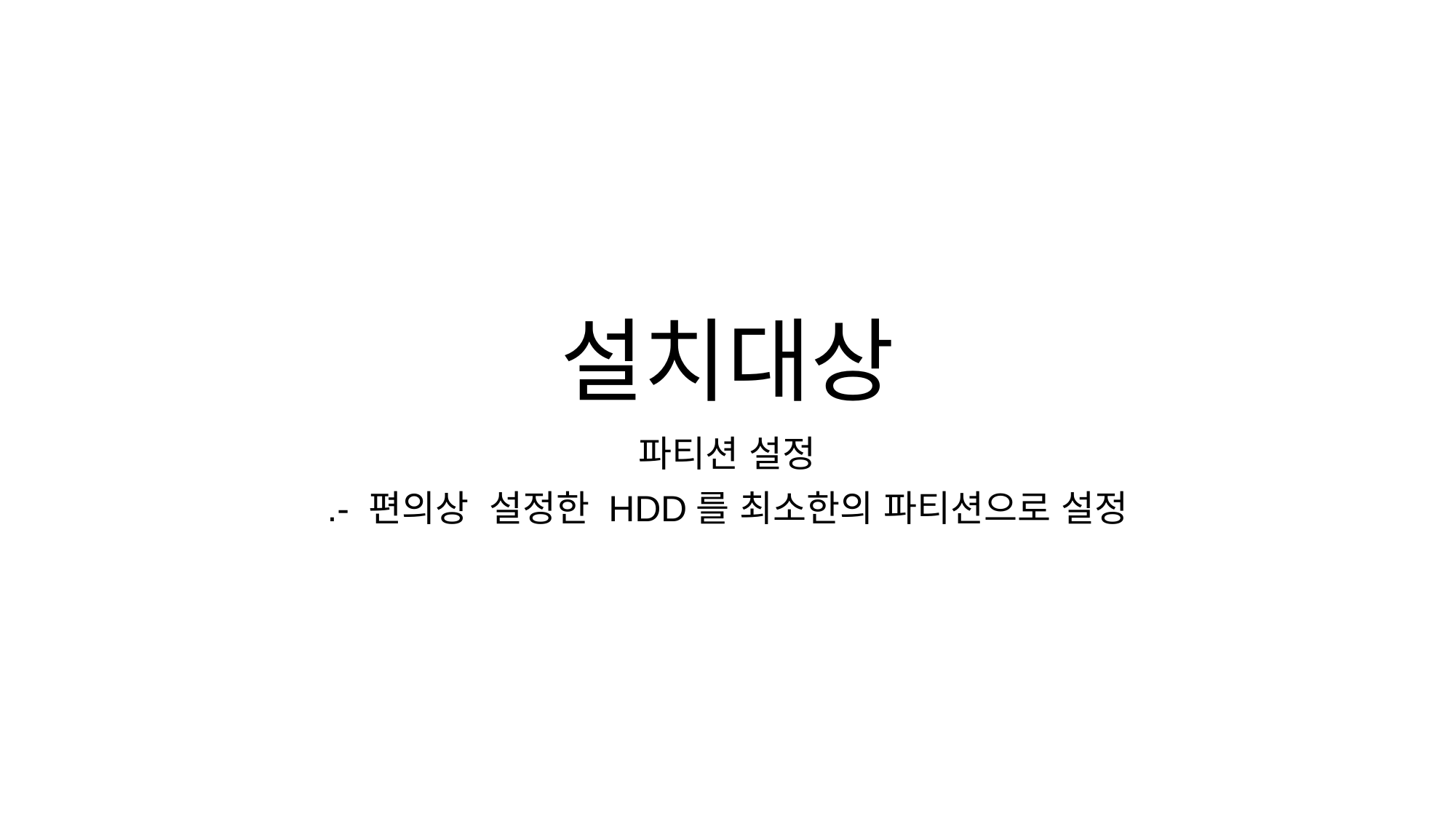

# 설치대상
파티션 설정
.- 편의상  설정한 HDD를 최소한의 파티션으로 설정